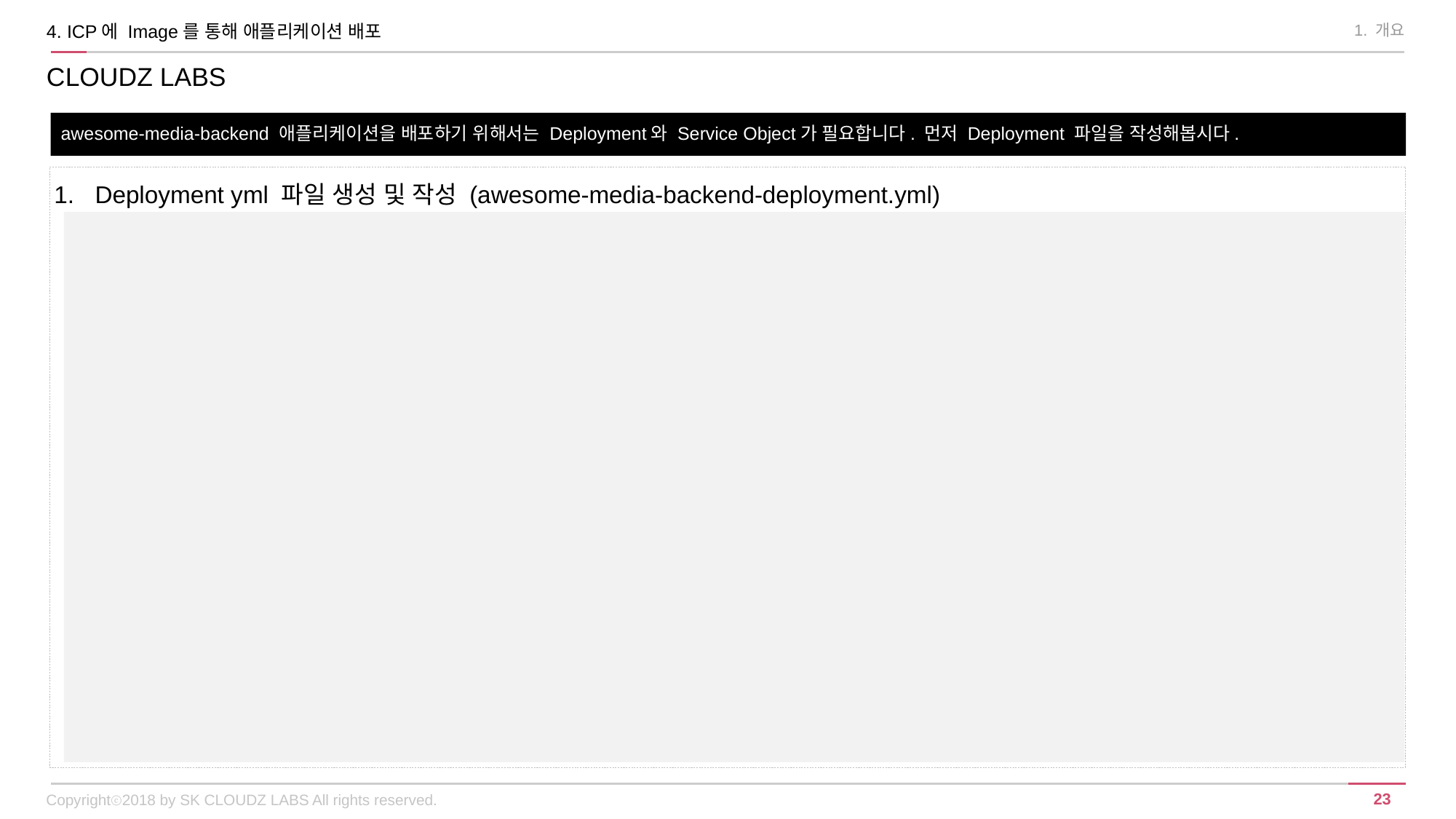

4. ICP에 Image를 통해 애플리케이션 배포
1. 개요
CLOUDZ LABS
awesome-media-backend 애플리케이션을 배포하기 위해서는 Deployment와 Service Object가 필요합니다. 먼저 Deployment 파일을 작성해봅시다.
Deployment yml 파일 생성 및 작성 (awesome-media-backend-deployment.yml)

apiVersion: apps/v1beta2 # for versions before 1.8.0 use apps/v1beta1
kind: Deployment
metadata:
  name: awesome-media-backend-deployment
  labels:
    app: awesome-media-backend
spec:
  replicas: 1
  selector:
    matchLabels:
      app: awesome-media-backend
  template:
    metadata:
      labels:
        app: awesome-media-backend
    spec:
      containers:
      - name: awesome-media-backend
        image: icp-edu.ghama.io:8500/sk-ns11/awesome-media-backend:1.0
        ports:
        - containerPort: 8090
        imagePullPolicy: Always
        resources:
          requests:
            memory: "256Mi"
            cpu: "50m"
          limits:
            memory: "512Mi"
            cpu: "500m"
Copyrightⓒ2018 by SK CLOUDZ LABS All rights reserved.